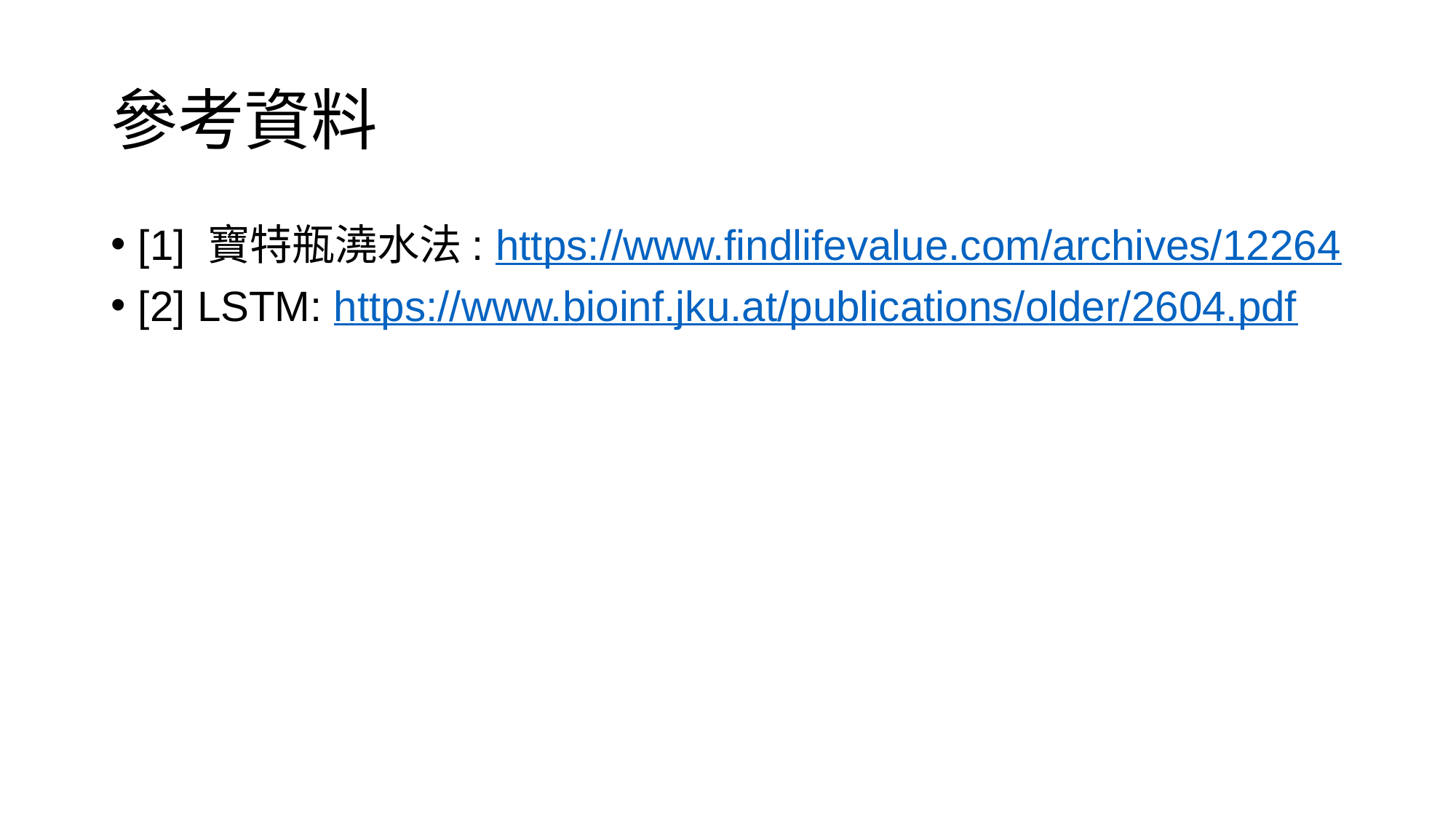

# 參考資料
[1] 寶特瓶澆水法: https://www.findlifevalue.com/archives/12264
[2] LSTM: https://www.bioinf.jku.at/publications/older/2604.pdf